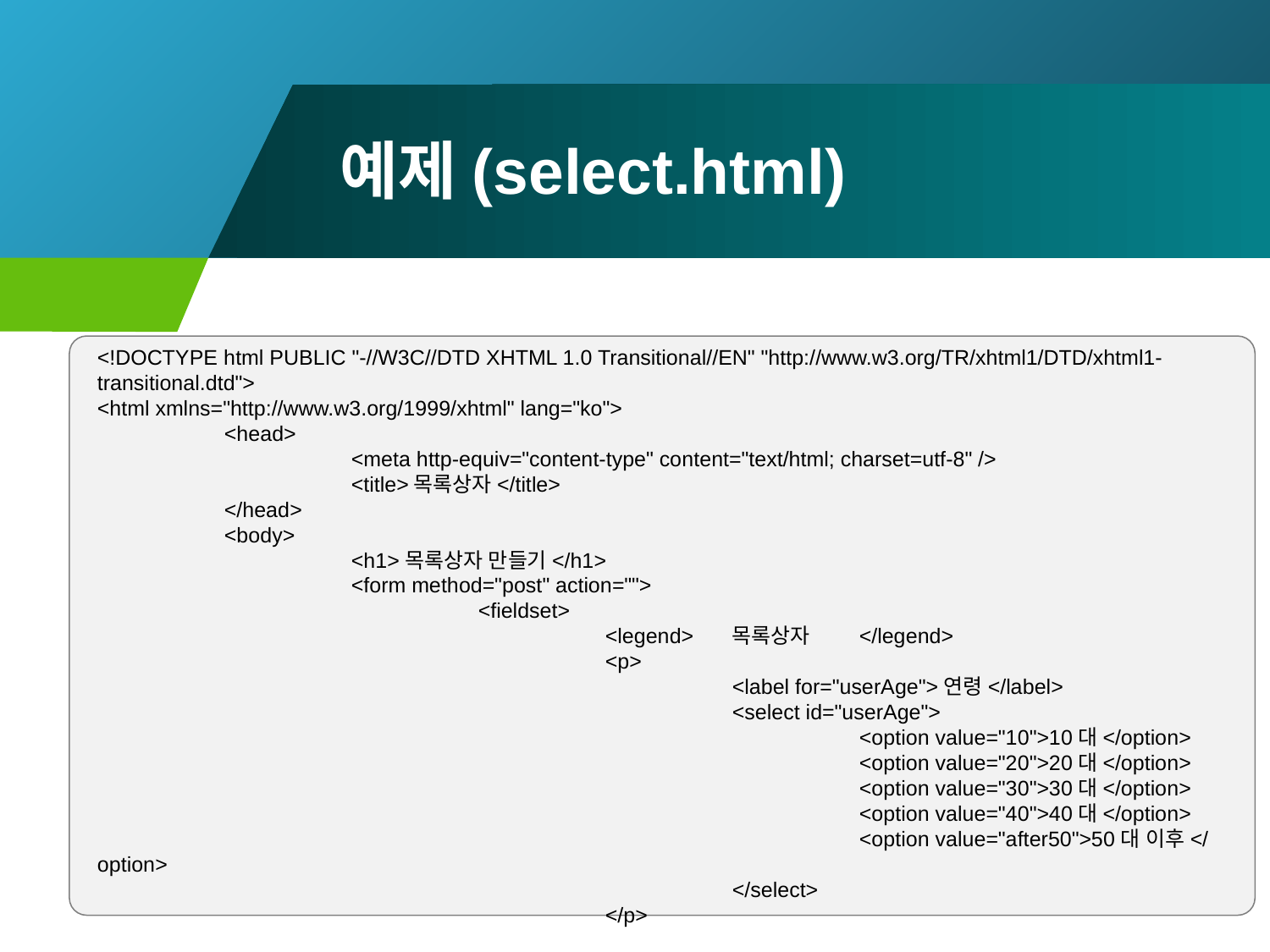

# 예제(select.html)

<!DOCTYPE html PUBLIC "-//W3C//DTD XHTML 1.0 Transitional//EN" "http://www.w3.org/TR/xhtml1/DTD/xhtml1-transitional.dtd">
<html xmlns="http://www.w3.org/1999/xhtml" lang="ko">
	<head>
		<meta http-equiv="content-type" content="text/html; charset=utf-8" />
		<title>목록상자</title>
	</head>
	<body>
		<h1>목록상자 만들기</h1>
		<form method="post" action="">
			<fieldset>
				<legend>	목록상자	</legend>
				<p>
					<label for="userAge">연령</label>
					<select id="userAge">
						<option value="10">10대</option>
						<option value="20">20대</option>
						<option value="30">30대</option>
						<option value="40">40대</option>
						<option value="after50">50대 이후</option>
					</select>
				</p>